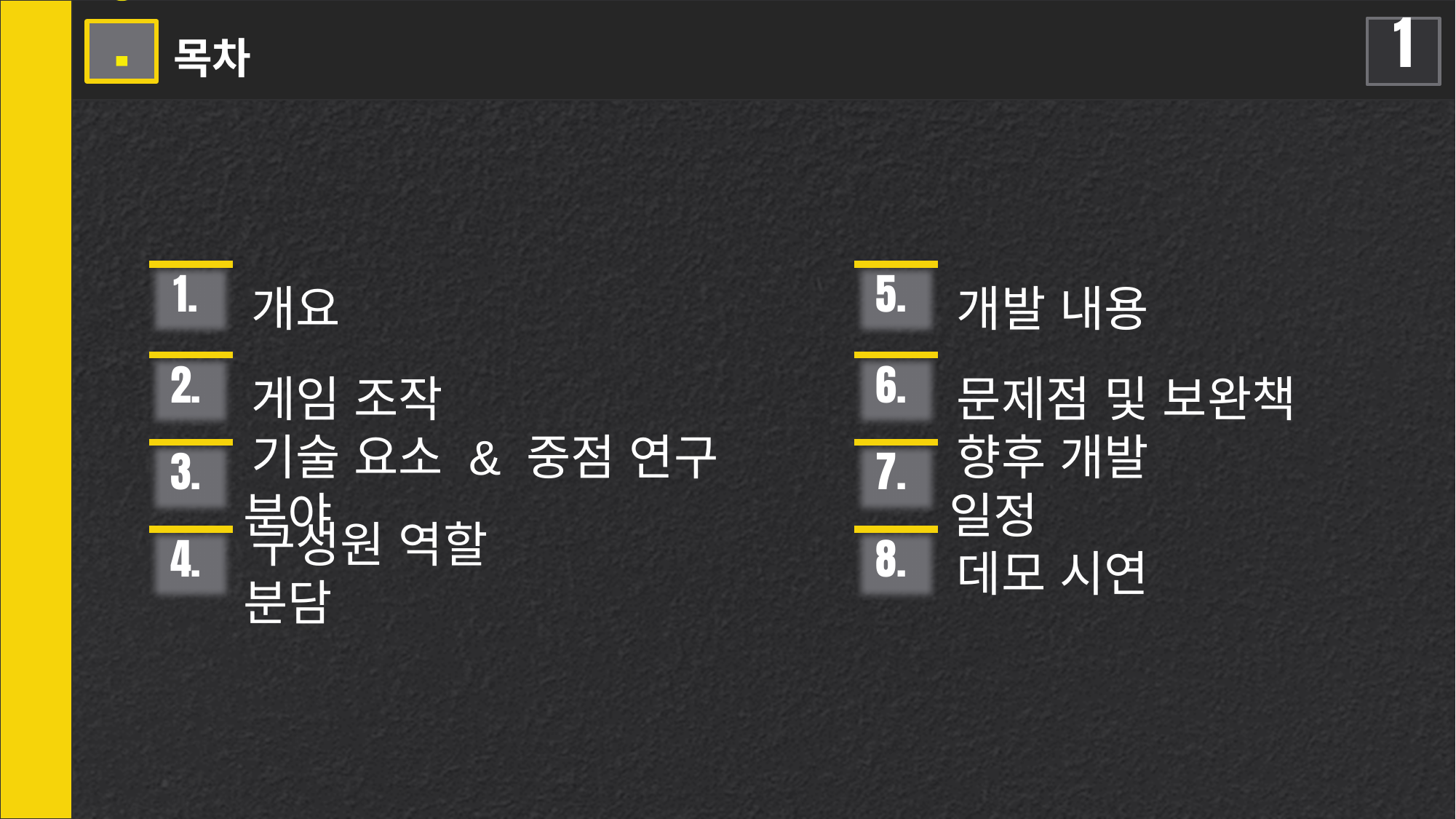

1
0 .
목차
1.
 개요
5.
 개발 내용
2.
 게임 조작
6.
 문제점 및 보완책
3.
 기술 요소 & 중점 연구 분야
7.
 향후 개발 일정
4.
 구성원 역할 분담
8.
 데모 시연